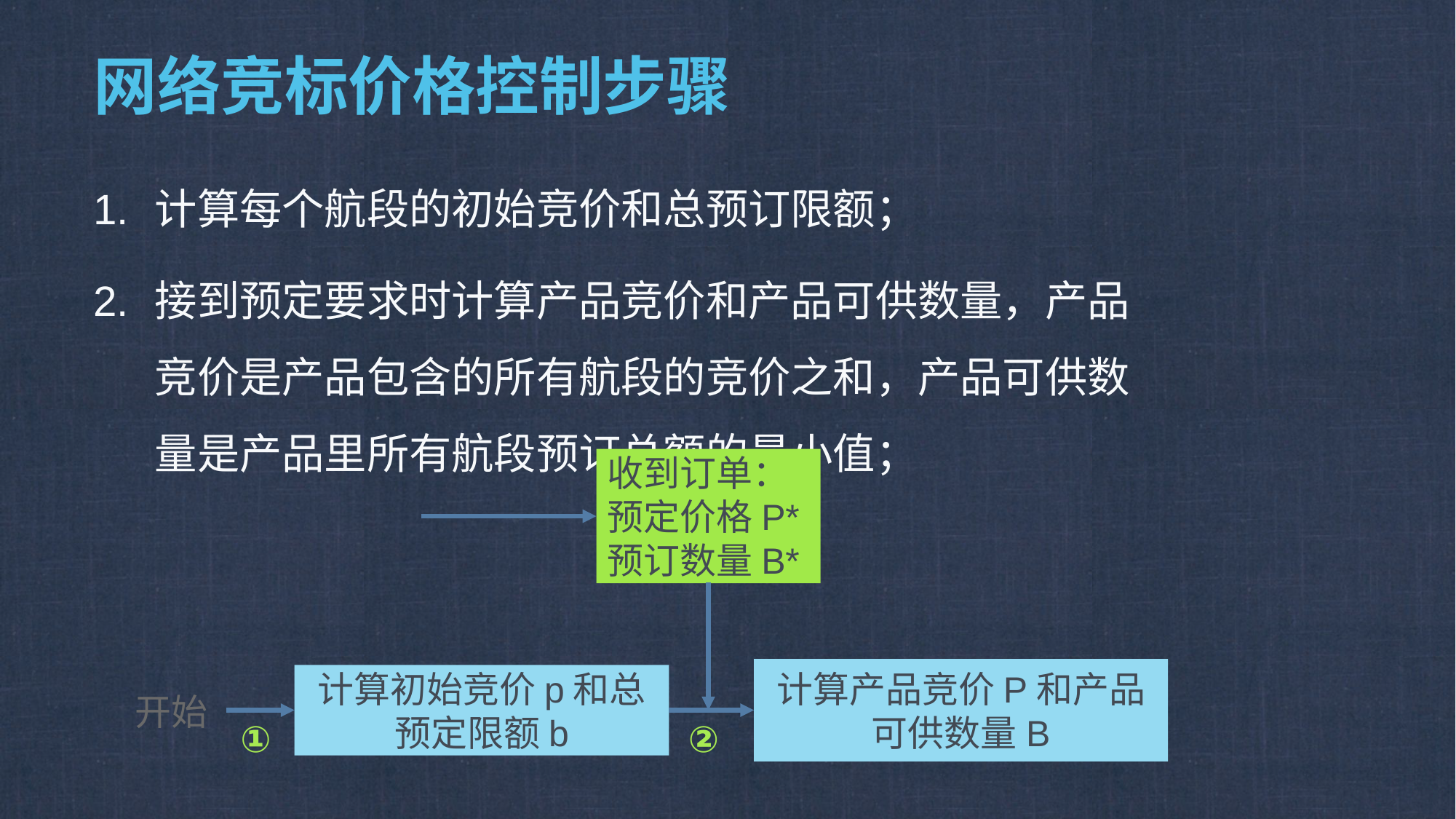

# 网络竞标价格控制步骤
计算每个航段的初始竞价和总预订限额；
接到预定要求时计算产品竞价和产品可供数量，产品竞价是产品包含的所有航段的竞价之和，产品可供数量是产品里所有航段预订总额的最小值；
收到订单：
预定价格P*
预订数量B*
计算产品竞价P和产品可供数量B
计算初始竞价p和总预定限额b
开始
①
②